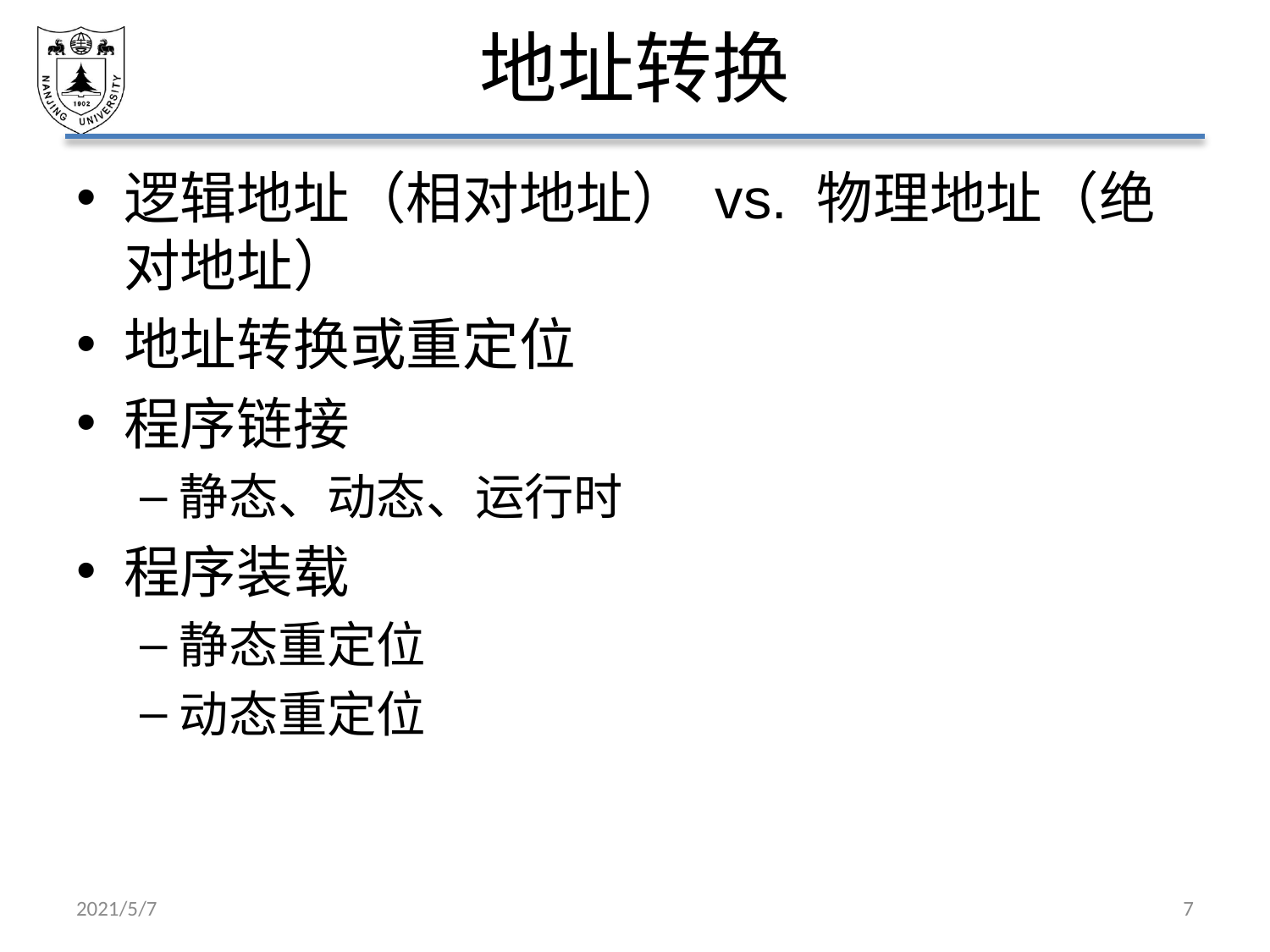

# 地址转换
逻辑地址（相对地址） vs. 物理地址（绝对地址）
地址转换或重定位
程序链接
静态、动态、运行时
程序装载
静态重定位
动态重定位
2021/5/7
7